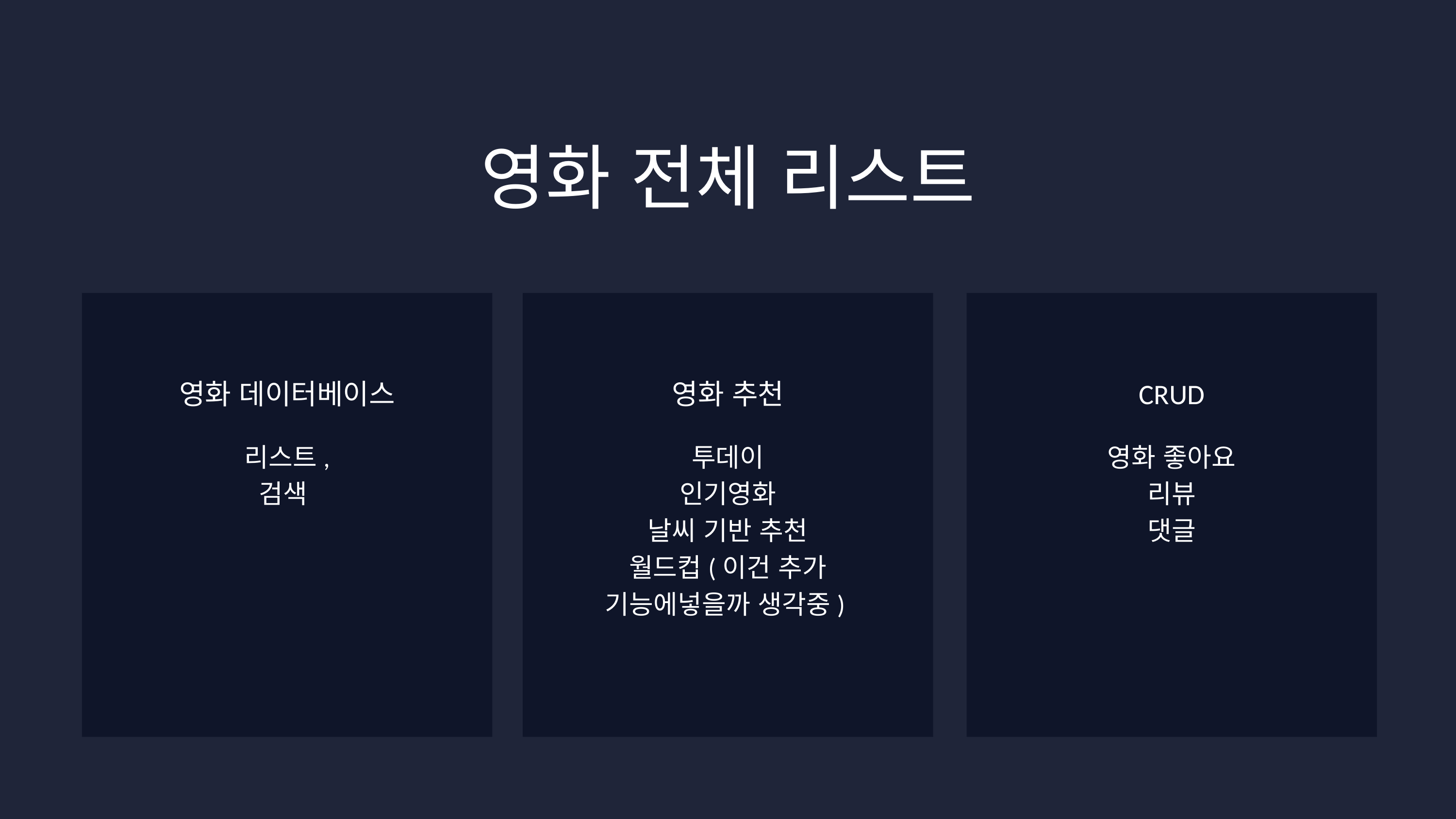

영화 전체 리스트

영화 데이터베이스
영화 추천
CRUD
리스트,
검색
투데이
인기영화
날씨 기반 추천
월드컵(이건 추가 기능에넣을까 생각중)
영화 좋아요
리뷰
댓글